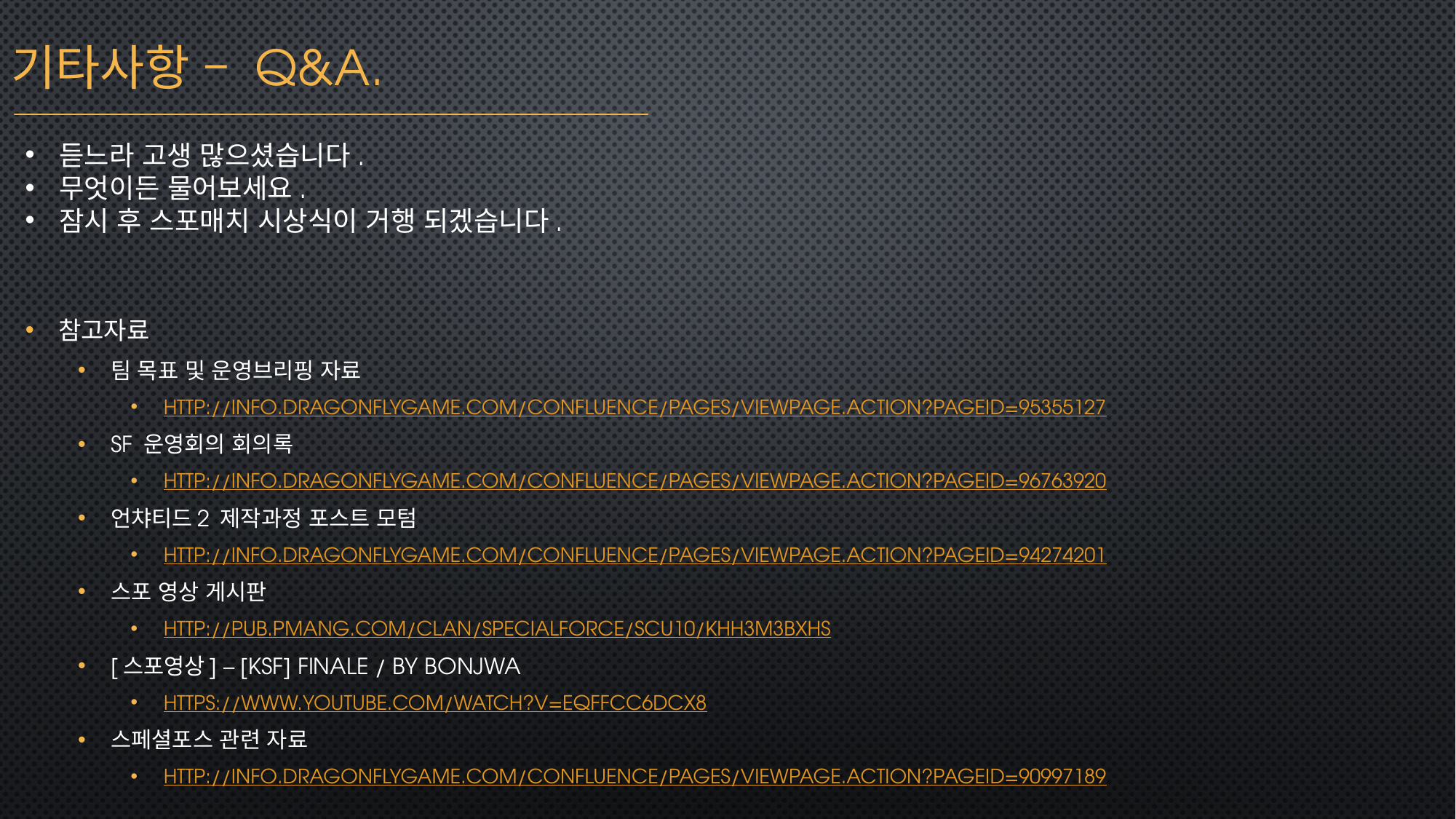

기타사항 – Q&A.

듣느라 고생 많으셨습니다.
무엇이든 물어보세요.
잠시 후 스포매치 시상식이 거행 되겠습니다.

참고자료
팀 목표 및 운영브리핑 자료
http://info.dragonflygame.com/confluence/pages/viewpage.action?pageId=95355127
SF 운영회의 회의록
http://info.dragonflygame.com/confluence/pages/viewpage.action?pageId=96763920
언챠티드2 제작과정 포스트 모텀
http://info.dragonflygame.com/confluence/pages/viewpage.action?pageId=94274201
스포 영상 게시판
http://pub.pmang.com/clan/specialforce/scu10/khh3m3bxhs
[스포영상] – [KSF] Finale / By BoNJwa
https://www.youtube.com/watch?v=eQFFCC6Dcx8
스페셜포스 관련 자료
http://info.dragonflygame.com/confluence/pages/viewpage.action?pageId=90997189